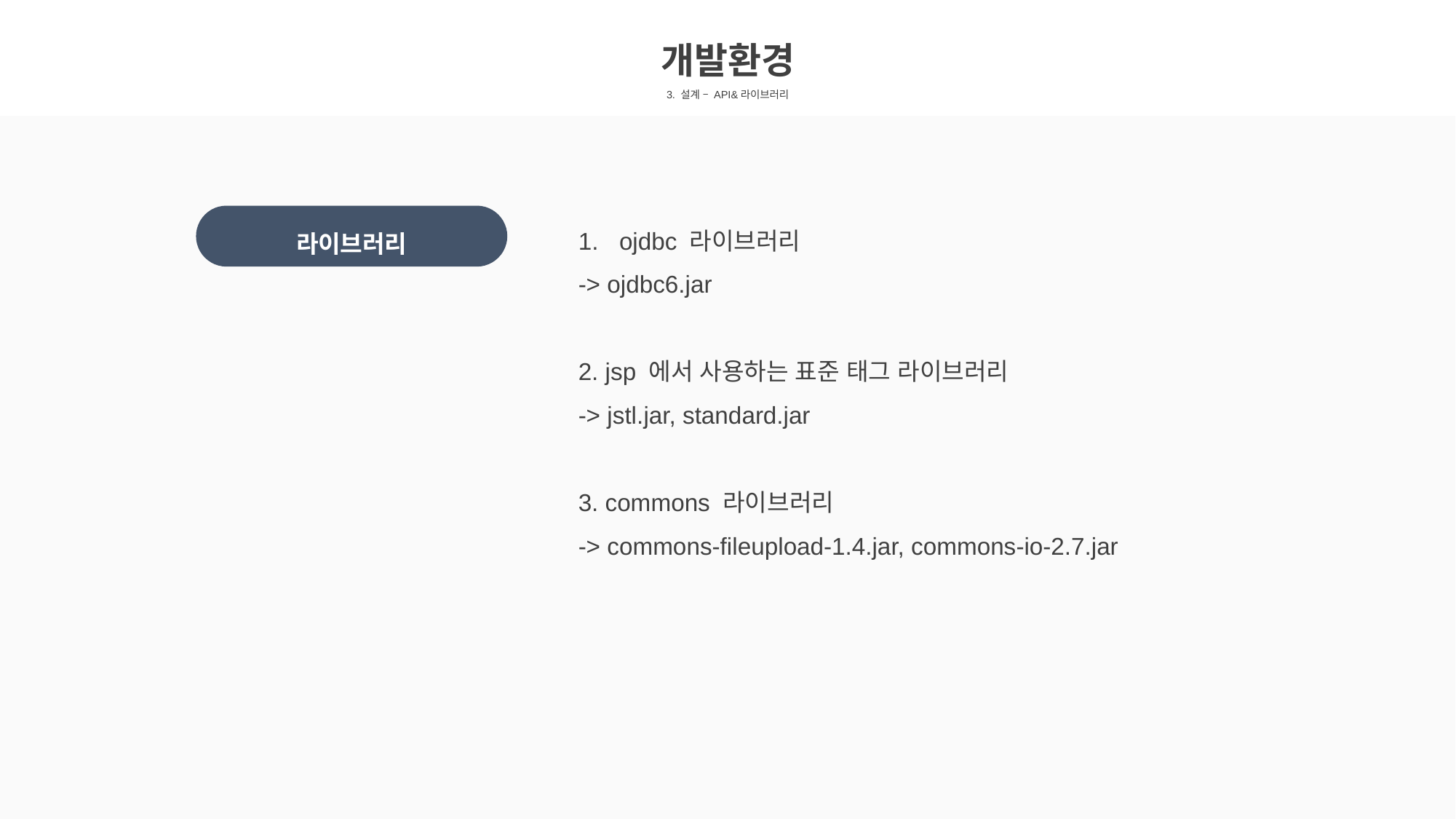

개발환경
3. 설계 – API&라이브러리
라이브러리
ojdbc 라이브러리
-> ojdbc6.jar

2. jsp 에서 사용하는 표준 태그 라이브러리
-> jstl.jar, standard.jar

3. commons 라이브러리
-> commons-fileupload-1.4.jar, commons-io-2.7.jar